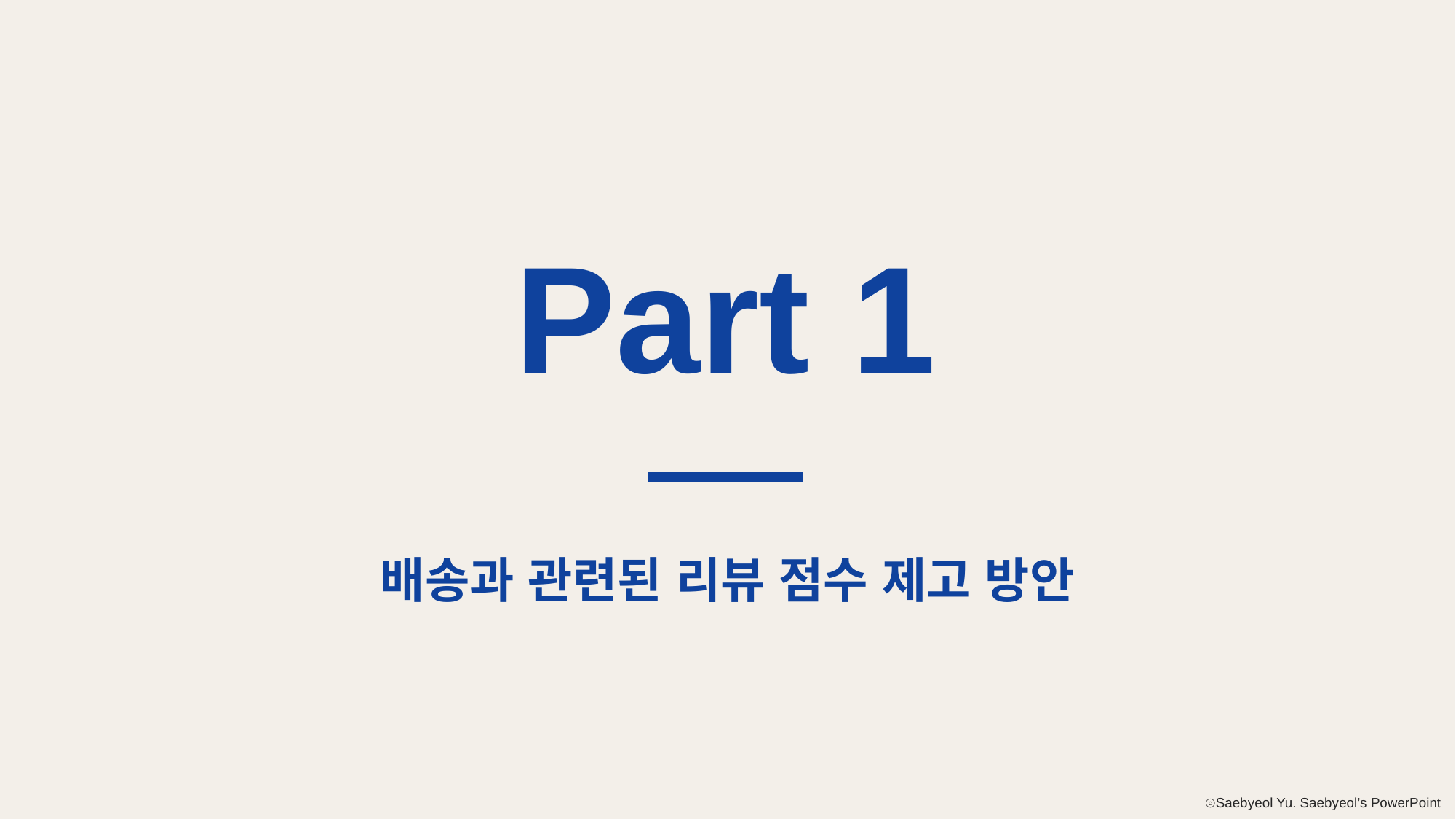

Part 1
배송과 관련된 리뷰 점수 제고 방안